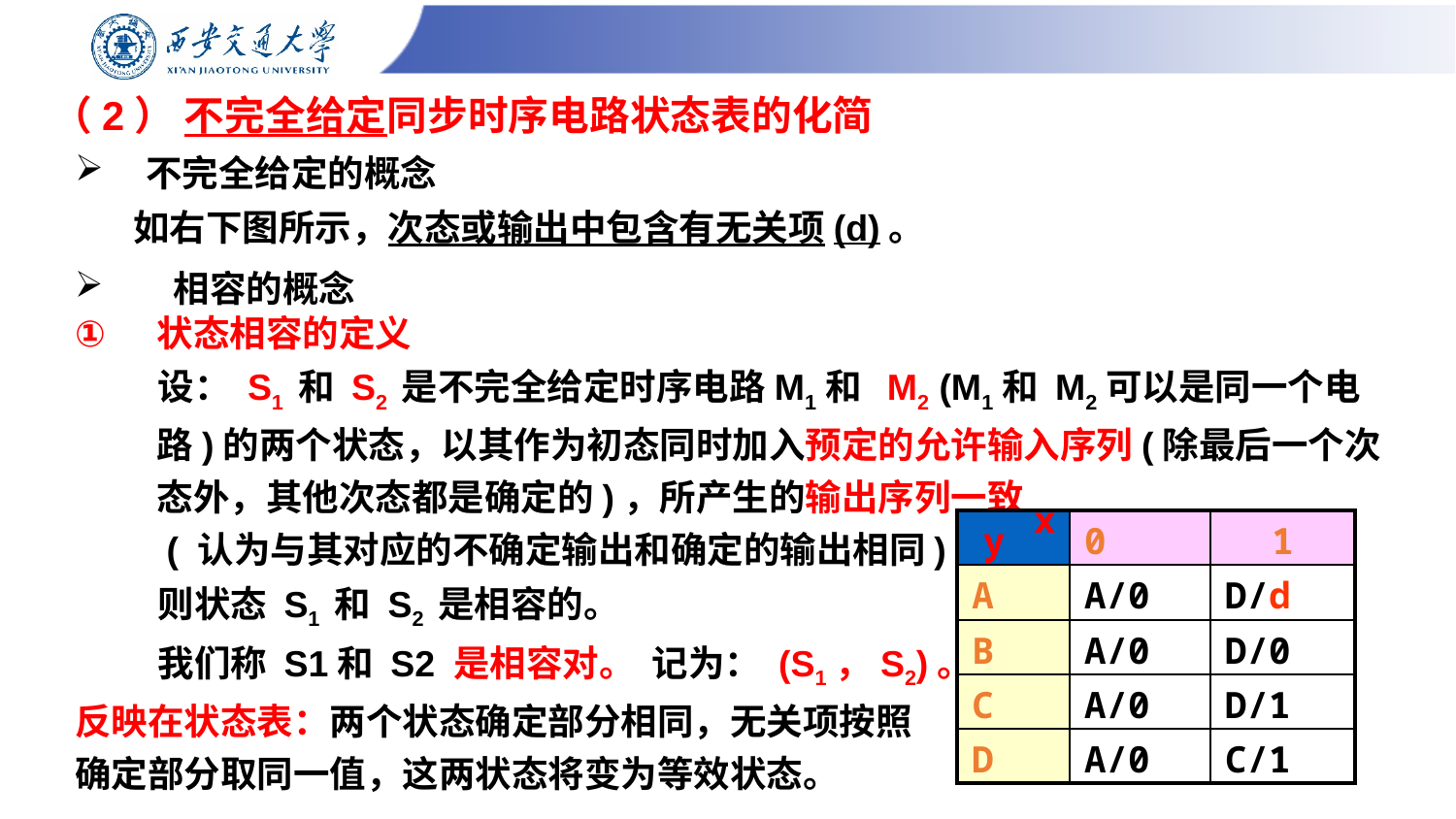

# （2） 不完全给定同步时序电路状态表的化简
    不完全给定的概念
      如右下图所示，次态或输出中包含有无关项(d)。
 相容的概念
状态相容的定义
         设： S1 和 S2 是不完全给定时序电路M1和  M2 (M1和 M2可以是同一个电路)的两个状态，以其作为初态同时加入预定的允许输入序列(除最后一个次态外，其他次态都是确定的)，所产生的输出序列一致
         ( 认为与其对应的不确定输出和确定的输出相同)，
         则状态 S1 和 S2 是相容的。
         我们称 S1和 S2 是相容对。  记为： (S1，S2)。
反映在状态表：两个状态确定部分相同，无关项按照
确定部分取同一值，这两状态将变为等效状态。
x
y
|  | 0 | 1 |
| --- | --- | --- |
| A | A/0 | D/d |
| B | A/0 | D/0 |
| C | A/0 | D/1 |
| D | A/0 | C/1 |